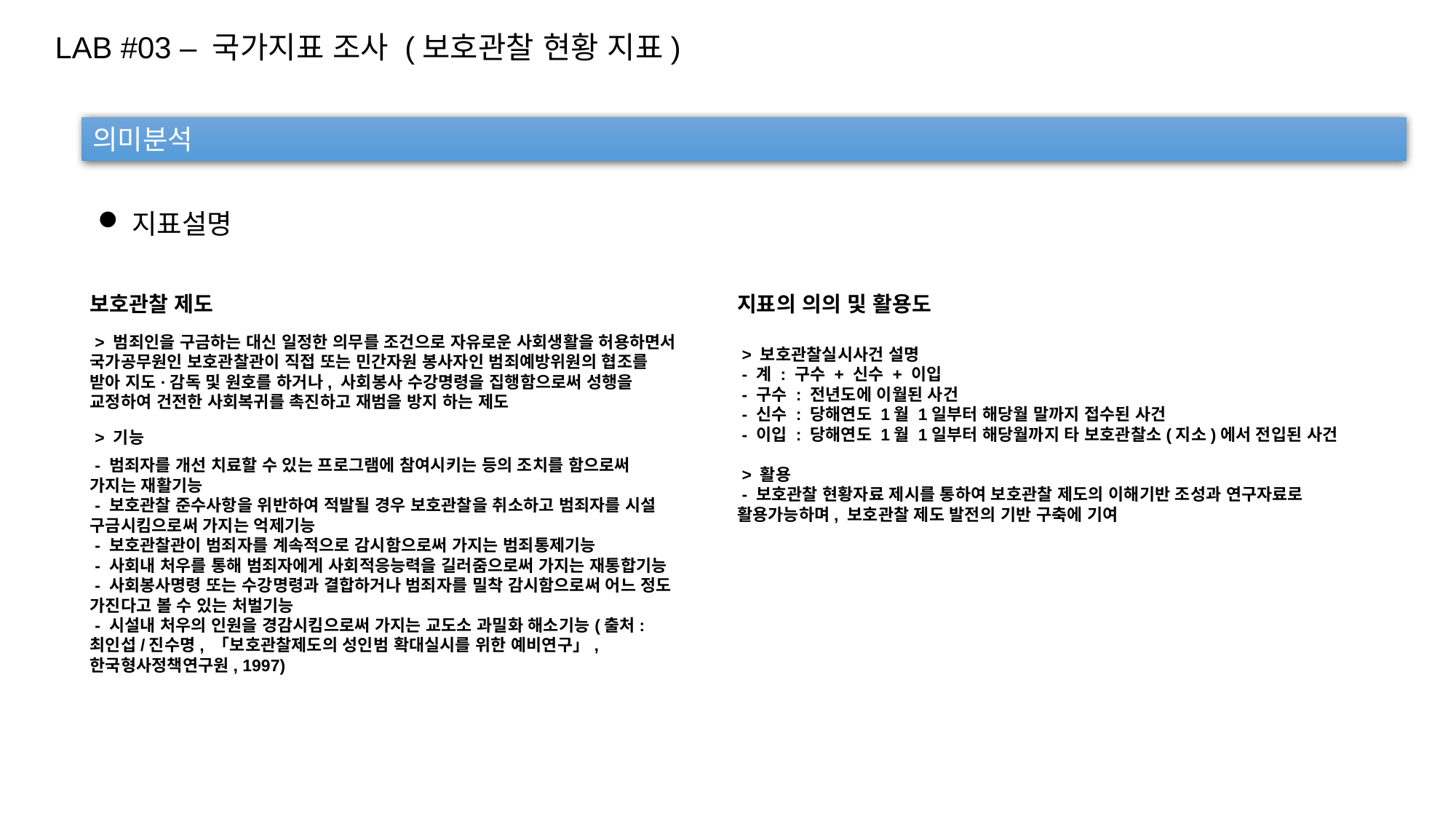

LAB #03 – 국가지표 조사 (보호관찰 현황 지표)
의미분석
지표설명
보호관찰 제도
 > 범죄인을 구금하는 대신 일정한 의무를 조건으로 자유로운 사회생활을 허용하면서 국가공무원인 보호관찰관이 직접 또는 민간자원 봉사자인 범죄예방위원의 협조를 받아 지도·감독 및 원호를 하거나, 사회봉사 수강명령을 집행함으로써 성행을 교정하여 건전한 사회복귀를 촉진하고 재범을 방지 하는 제도
 > 기능
 - 범죄자를 개선 치료할 수 있는 프로그램에 참여시키는 등의 조치를 함으로써 가지는 재활기능
 - 보호관찰 준수사항을 위반하여 적발될 경우 보호관찰을 취소하고 범죄자를 시설 구금시킴으로써 가지는 억제기능
 - 보호관찰관이 범죄자를 계속적으로 감시함으로써 가지는 범죄통제기능
 - 사회내 처우를 통해 범죄자에게 사회적응능력을 길러줌으로써 가지는 재통합기능
 - 사회봉사명령 또는 수강명령과 결합하거나 범죄자를 밀착 감시함으로써 어느 정도 가진다고 볼 수 있는 처벌기능
 - 시설내 처우의 인원을 경감시킴으로써 가지는 교도소 과밀화 해소기능(출처:  최인섭/진수명, 「보호관찰제도의 성인범 확대실시를 위한 예비연구」, 한국형사정책연구원, 1997)
지표의 의의 및 활용도

 > 보호관찰실시사건 설명
 - 계 : 구수 + 신수 + 이입
 - 구수 : 전년도에 이월된 사건
 - 신수 : 당해연도 1월 1일부터 해당월 말까지 접수된 사건
 - 이입 : 당해연도 1월 1일부터 해당월까지 타 보호관찰소(지소)에서 전입된 사건

 > 활용
 - 보호관찰 현황자료 제시를 통하여 보호관찰 제도의 이해기반 조성과 연구자료로 활용가능하며, 보호관찰 제도 발전의 기반 구축에 기여